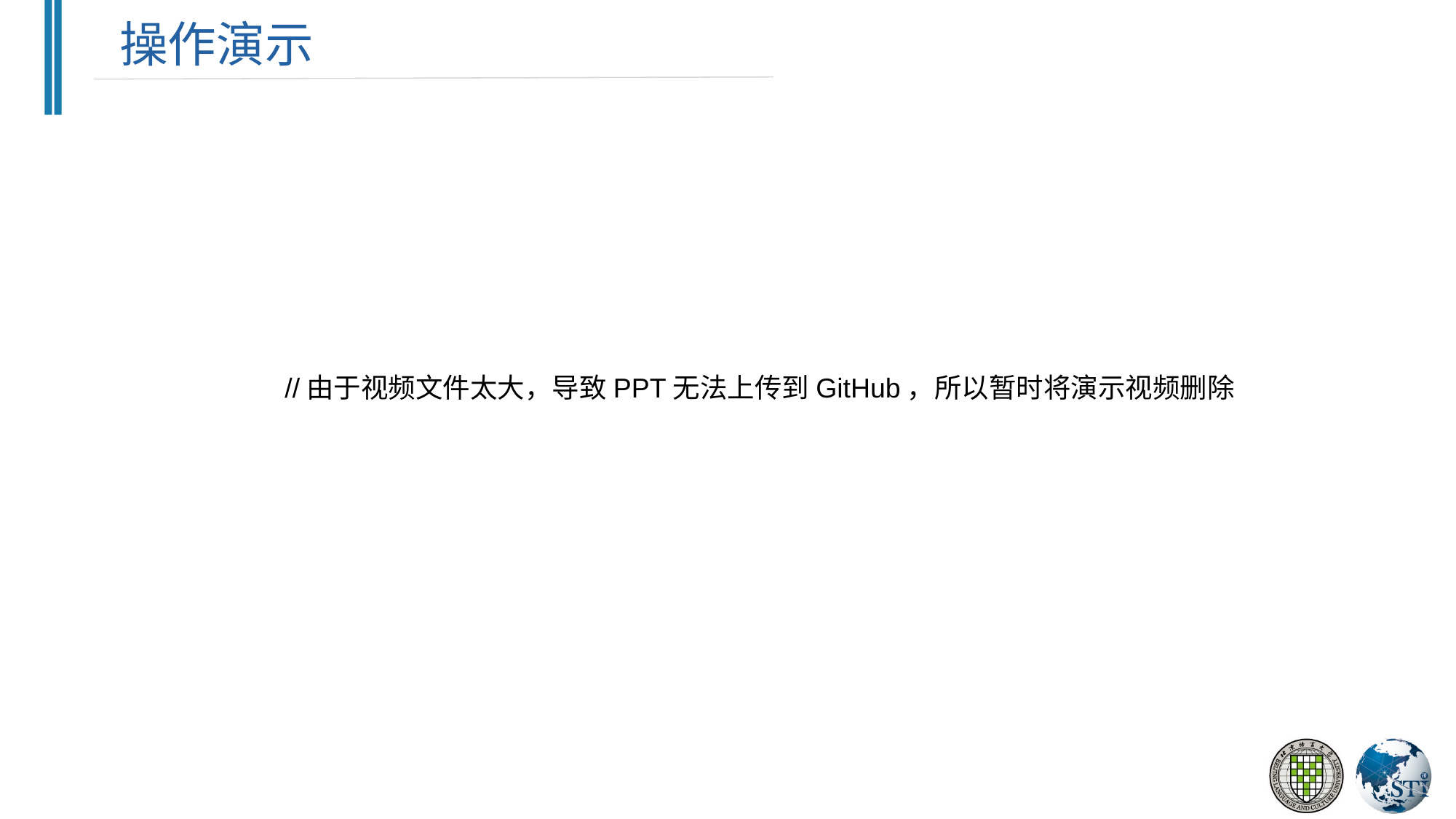

操作演示

Cosmetics Website
//由于视频文件太大，导致PPT无法上传到GitHub，所以暂时将演示视频删除
How is the product?
What is the product?